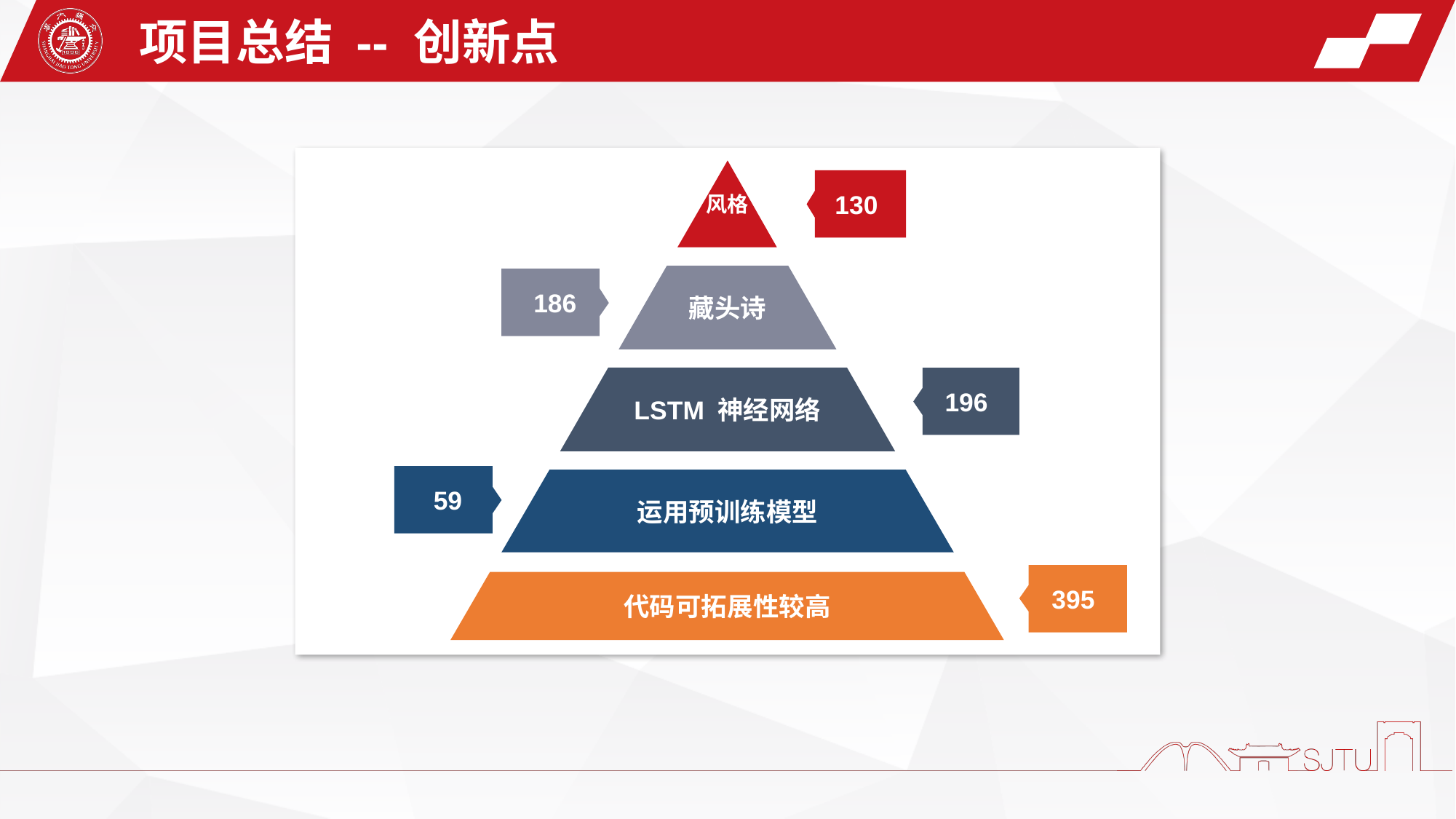

项目总结 -- 创新点

风格
130
藏头诗
186
LSTM 神经网络
196
59
运用预训练模型
395
代码可拓展性较高